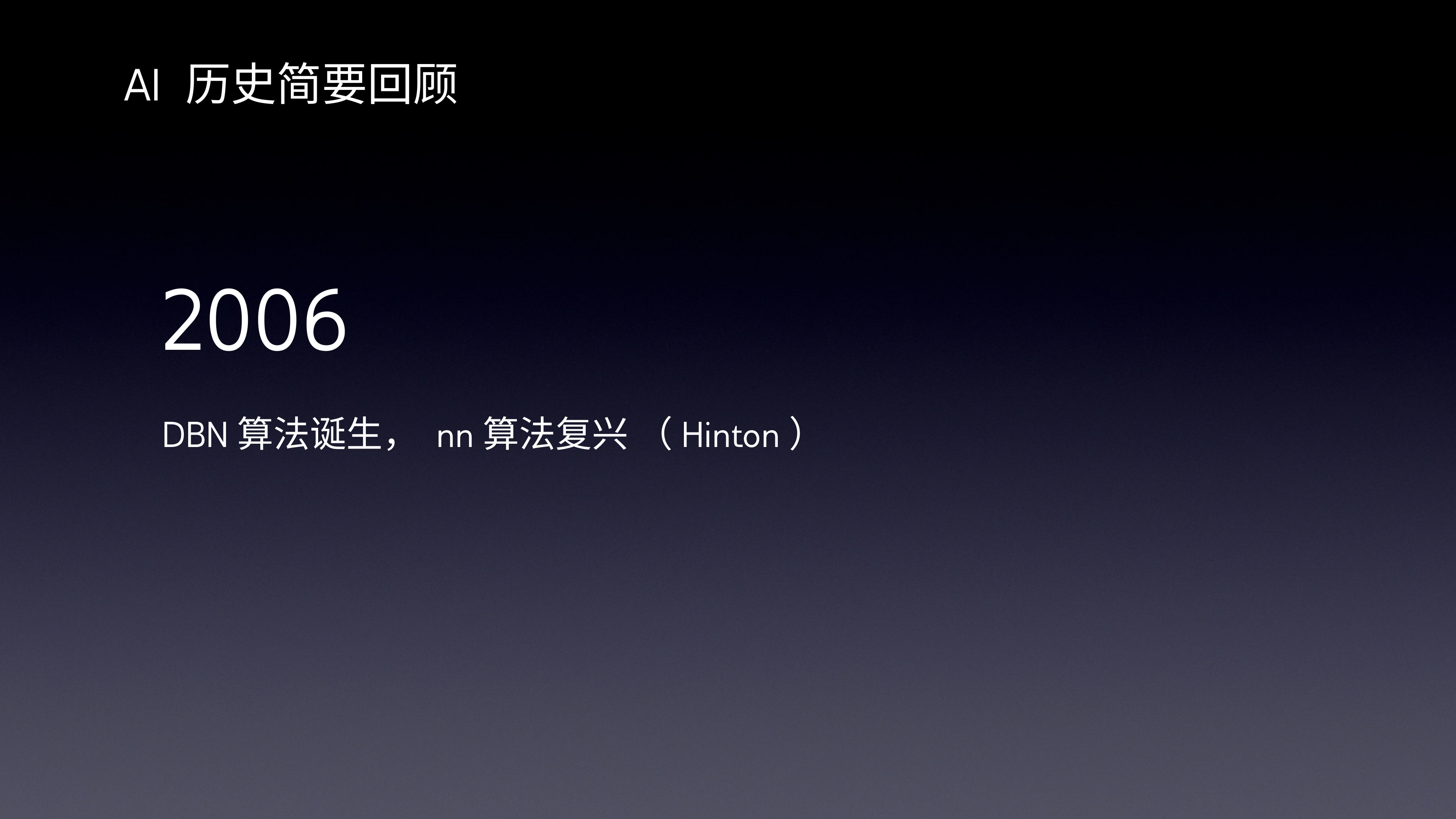

# AI 历史简要回顾
2006

DBN算法诞生， nn算法复兴 （Hinton）